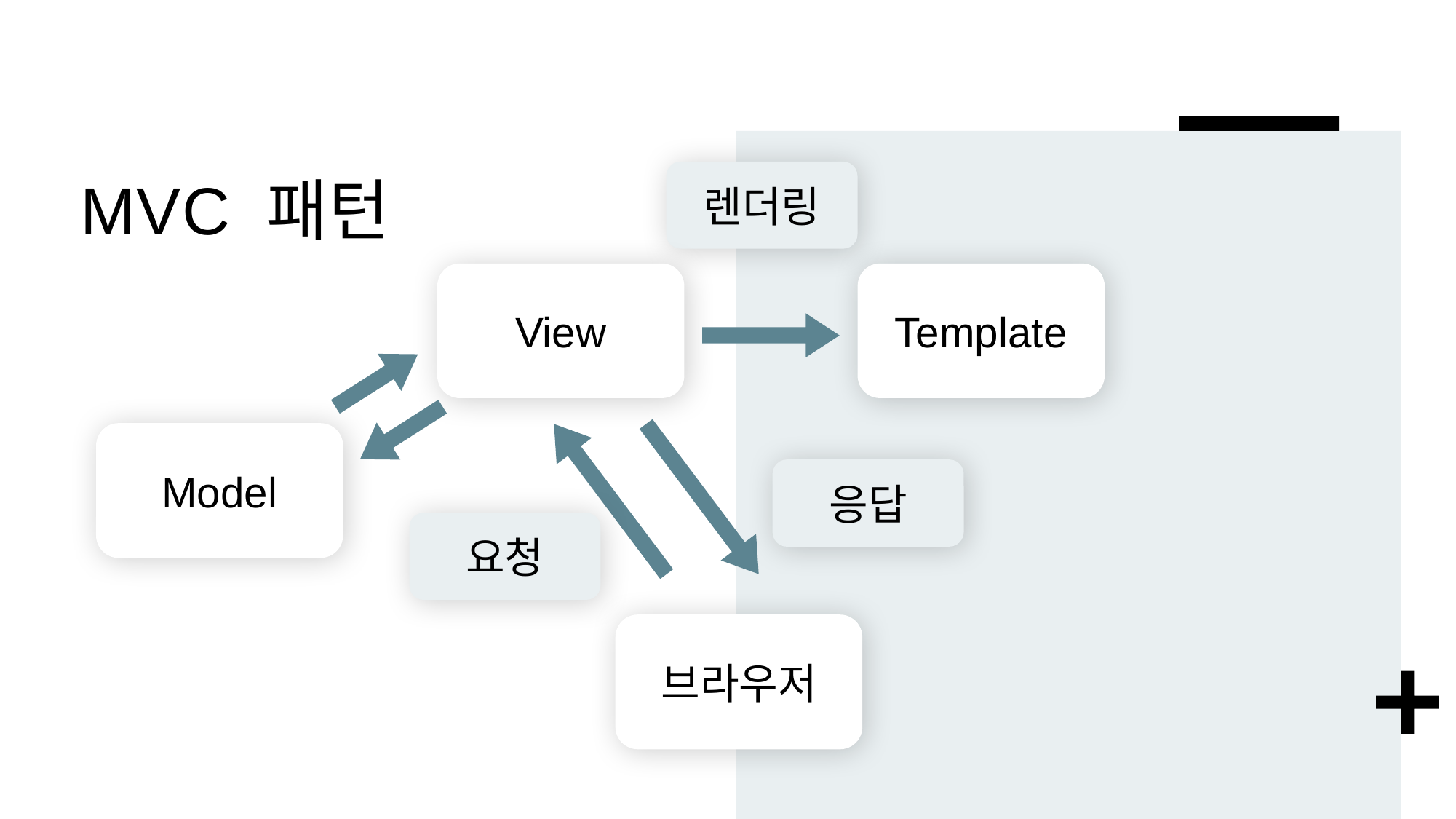

# MVC 패턴
렌더링
View
Template

Model
응답

요청
브라우저